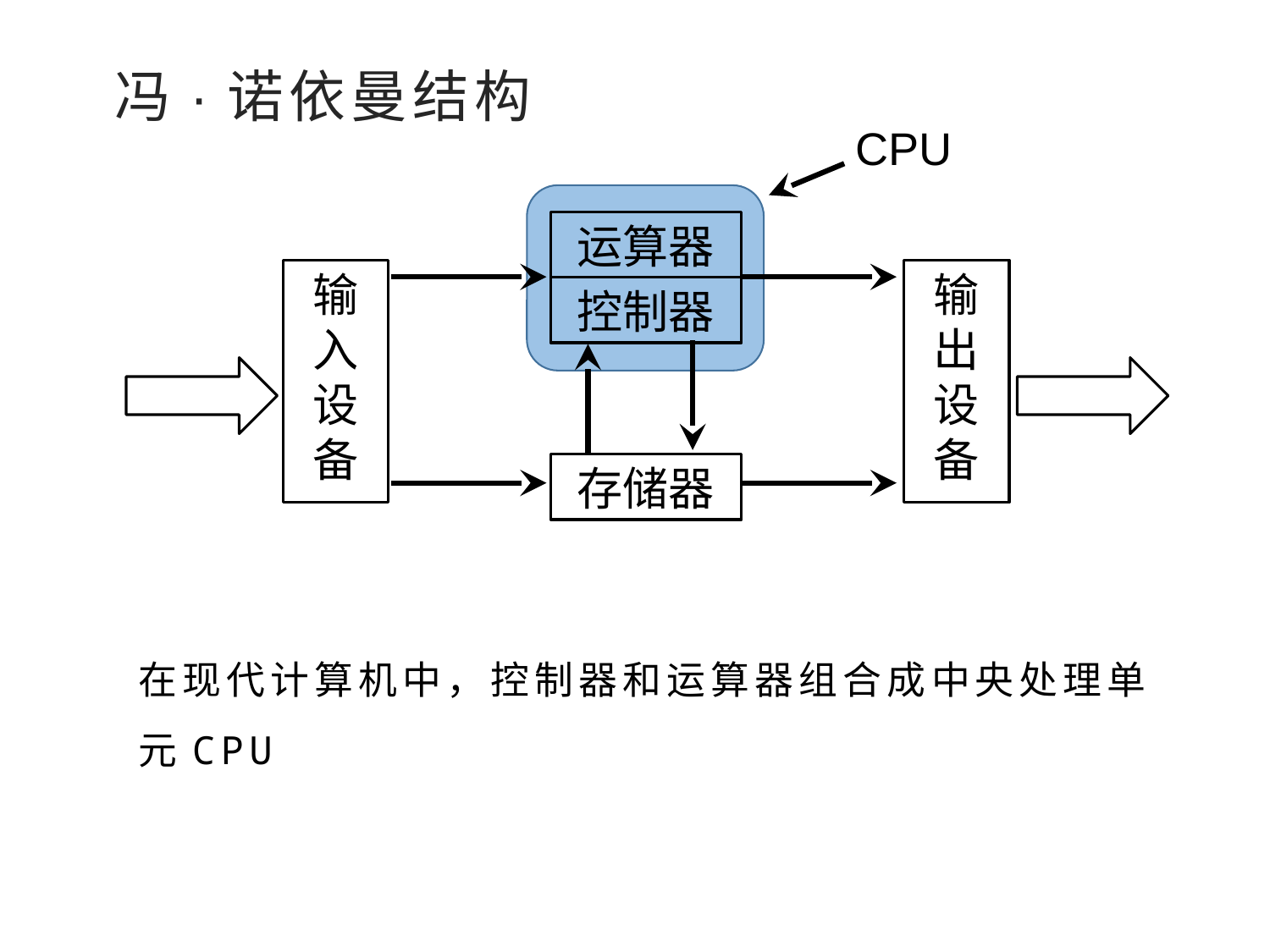

冯·诺依曼结构
CPU

运算器
控制器
输入设备
输出设备

存储器
在现代计算机中，控制器和运算器组合成中央处理单元CPU